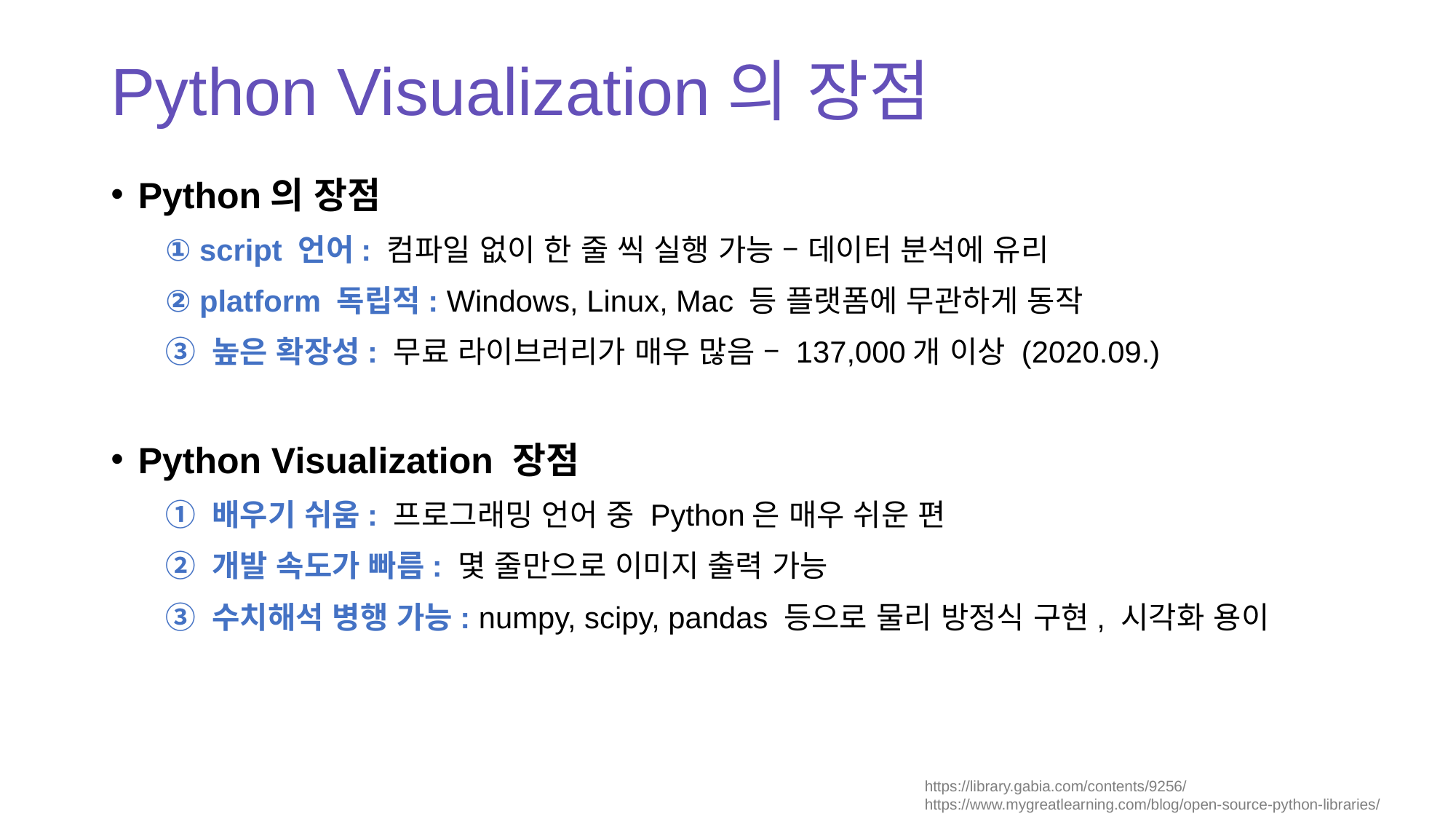

# Python Visualization의 장점
Python의 장점
① script 언어: 컴파일 없이 한 줄 씩 실행 가능 – 데이터 분석에 유리
② platform 독립적: Windows, Linux, Mac 등 플랫폼에 무관하게 동작
③ 높은 확장성: 무료 라이브러리가 매우 많음 – 137,000개 이상 (2020.09.)
Python Visualization 장점
① 배우기 쉬움: 프로그래밍 언어 중 Python은 매우 쉬운 편
② 개발 속도가 빠름: 몇 줄만으로 이미지 출력 가능
③ 수치해석 병행 가능: numpy, scipy, pandas 등으로 물리 방정식 구현, 시각화 용이
https://library.gabia.com/contents/9256/
https://www.mygreatlearning.com/blog/open-source-python-libraries/